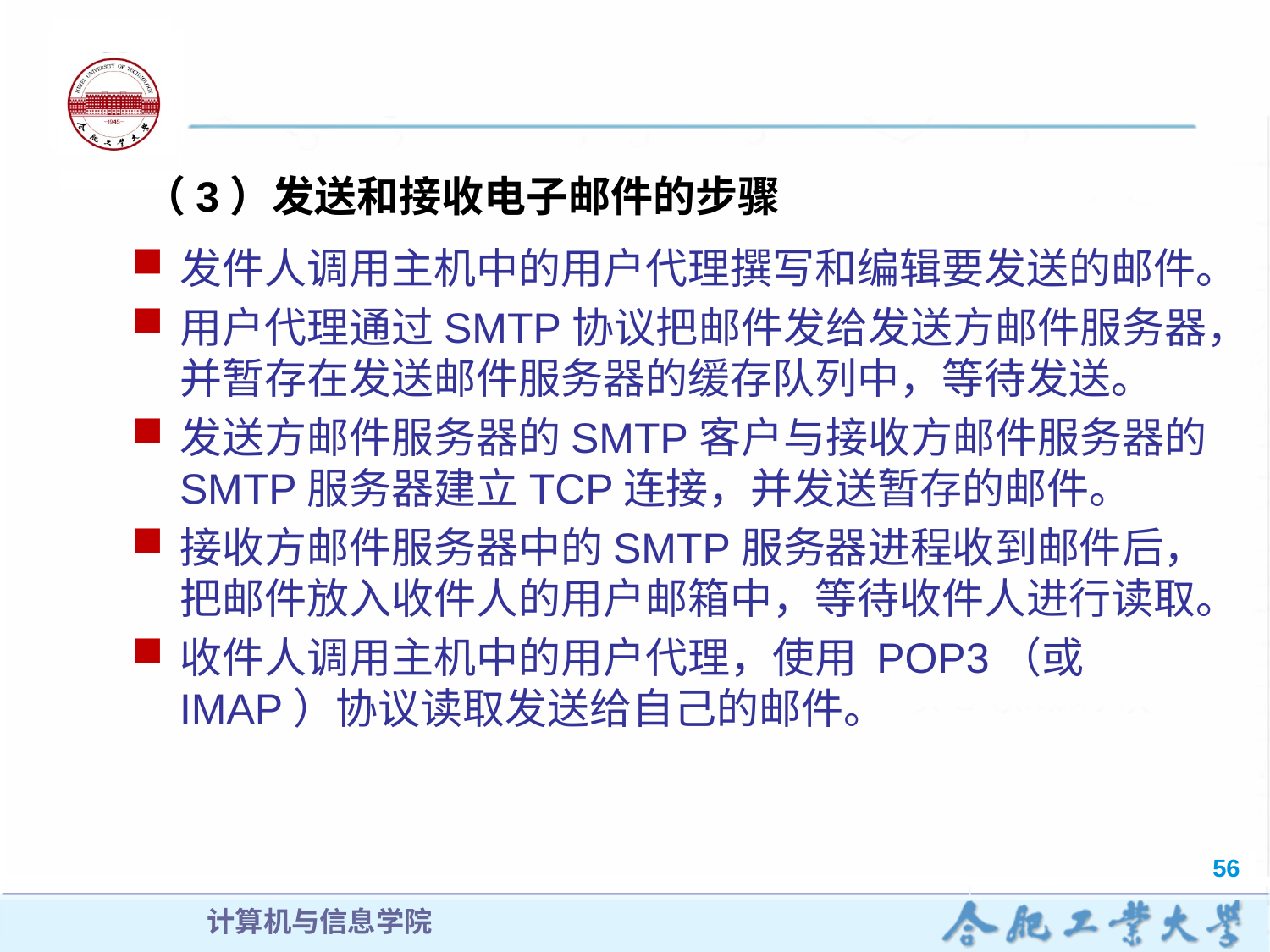

（3）发送和接收电子邮件的步骤
发件人调用主机中的用户代理撰写和编辑要发送的邮件。
用户代理通过SMTP协议把邮件发给发送方邮件服务器，并暂存在发送邮件服务器的缓存队列中，等待发送。
发送方邮件服务器的SMTP客户与接收方邮件服务器的 SMTP服务器建立TCP连接，并发送暂存的邮件。
接收方邮件服务器中的SMTP服务器进程收到邮件后，把邮件放入收件人的用户邮箱中，等待收件人进行读取。
收件人调用主机中的用户代理，使用 POP3（或 IMAP）协议读取发送给自己的邮件。